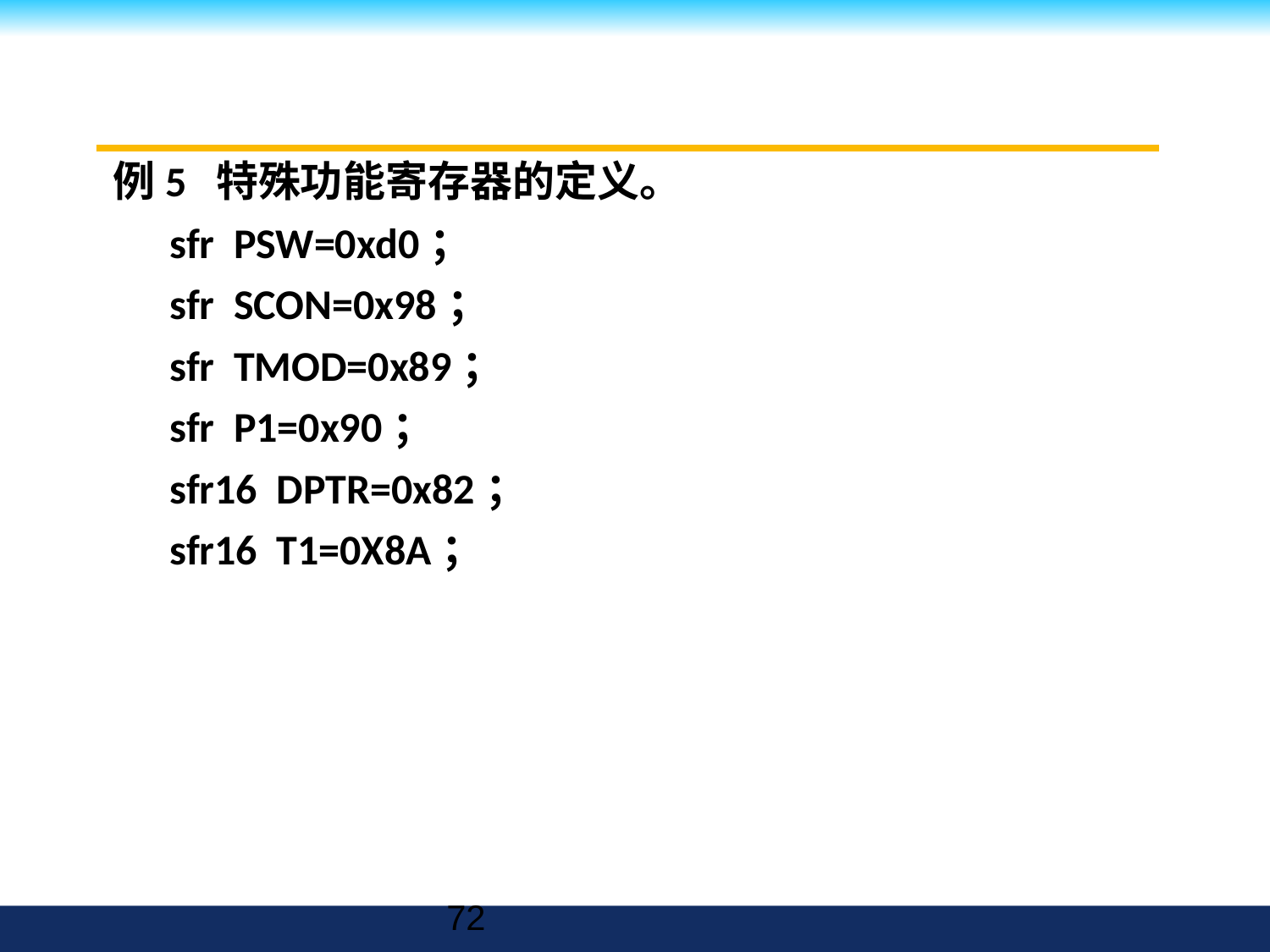

例5  特殊功能寄存器的定义。
      sfr  PSW=0xd0；
      sfr  SCON=0x98；
      sfr  TMOD=0x89；
      sfr  P1=0x90；
      sfr16  DPTR=0x82；
      sfr16  T1=0X8A；

72